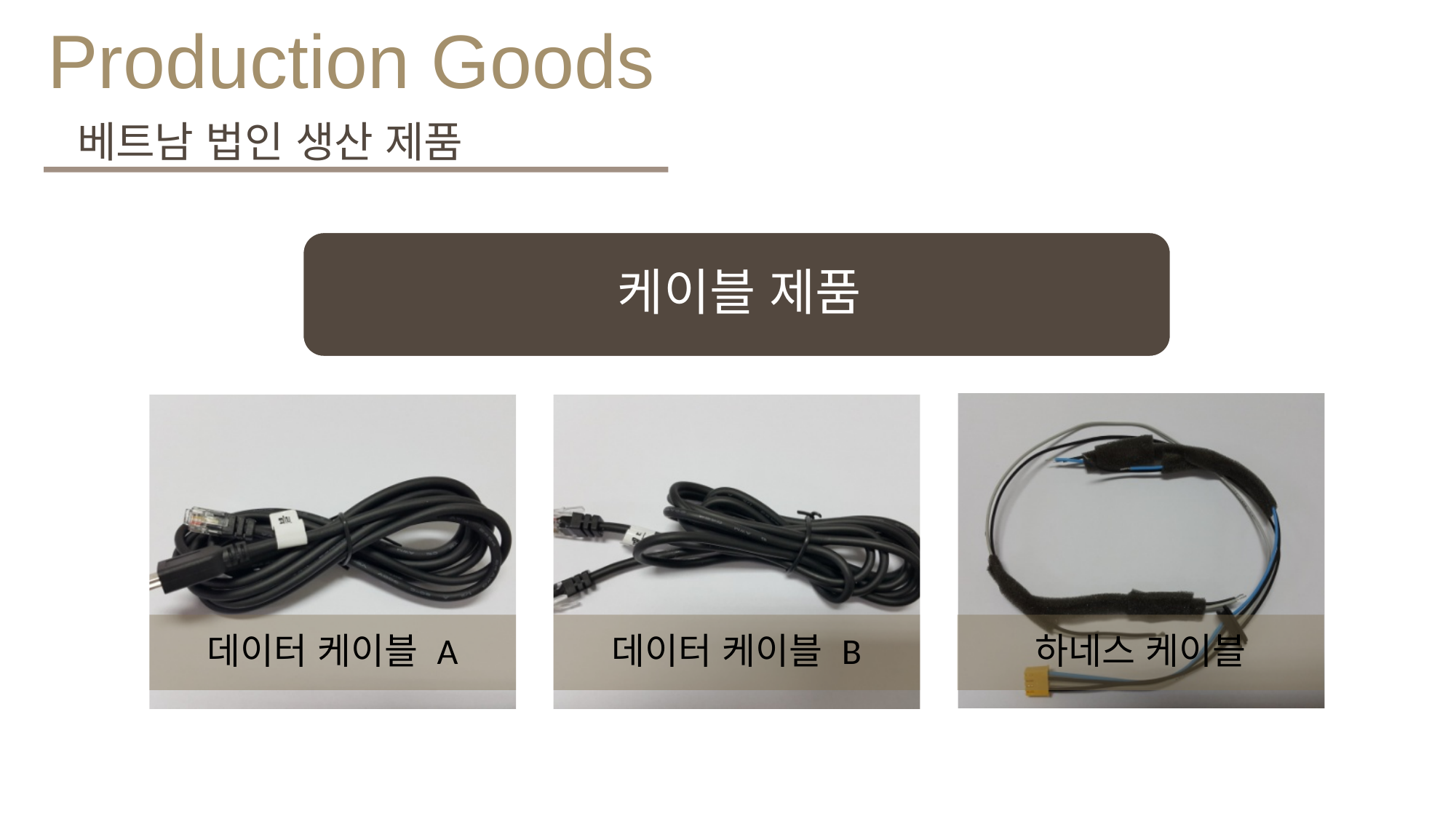

Production Goods
케이블 제품
베트남 법인 생산 제품
데이터 케이블 A
데이터 케이블 B
하네스 케이블